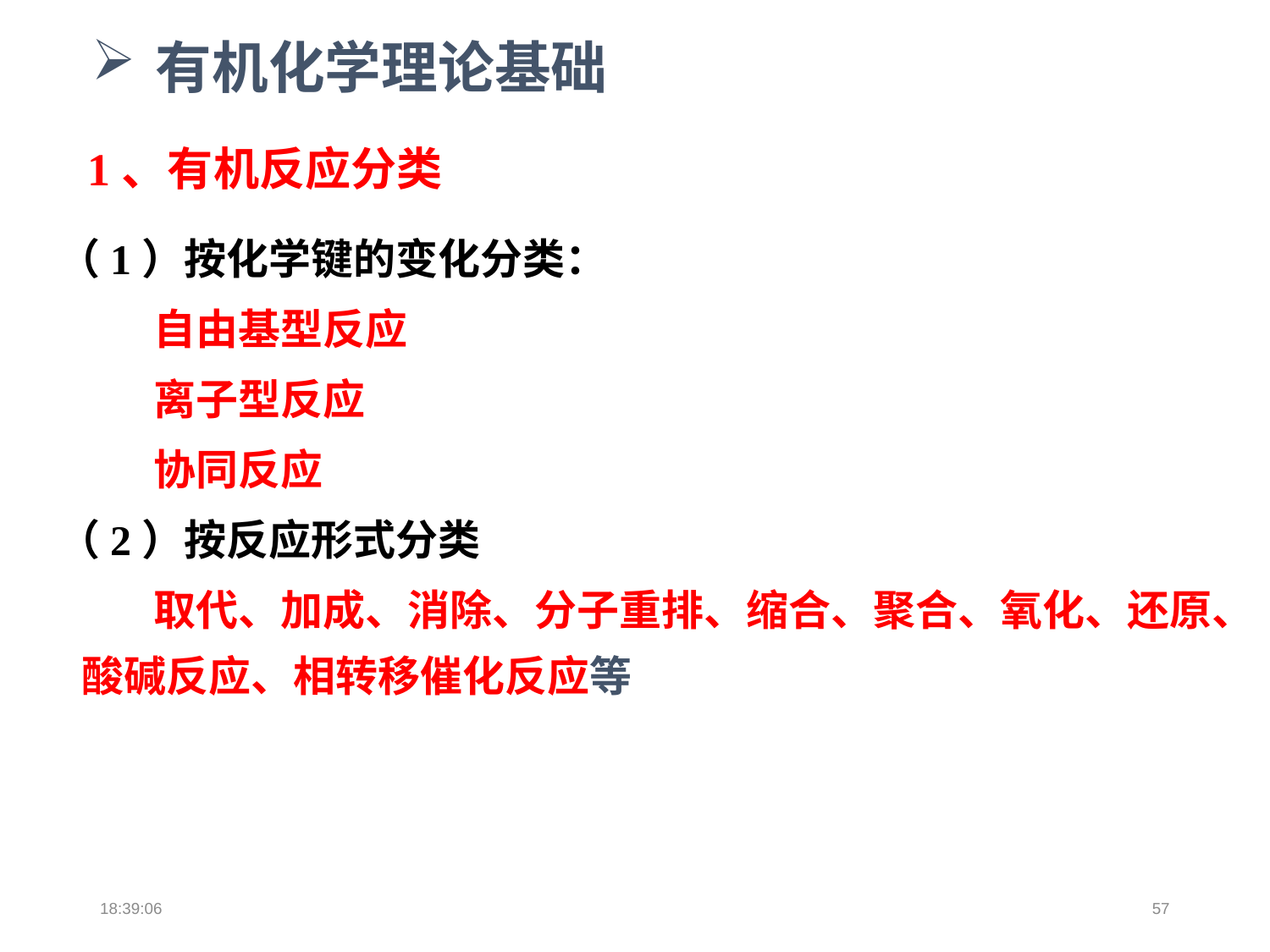

有机化学理论基础
# 1、有机反应分类
（1）按化学键的变化分类：
         自由基型反应
         离子型反应
         协同反应
（2）按反应形式分类
         取代、加成、消除、分子重排、缩合、聚合、氧化、还原、酸碱反应、相转移催化反应等
18:39:06
57